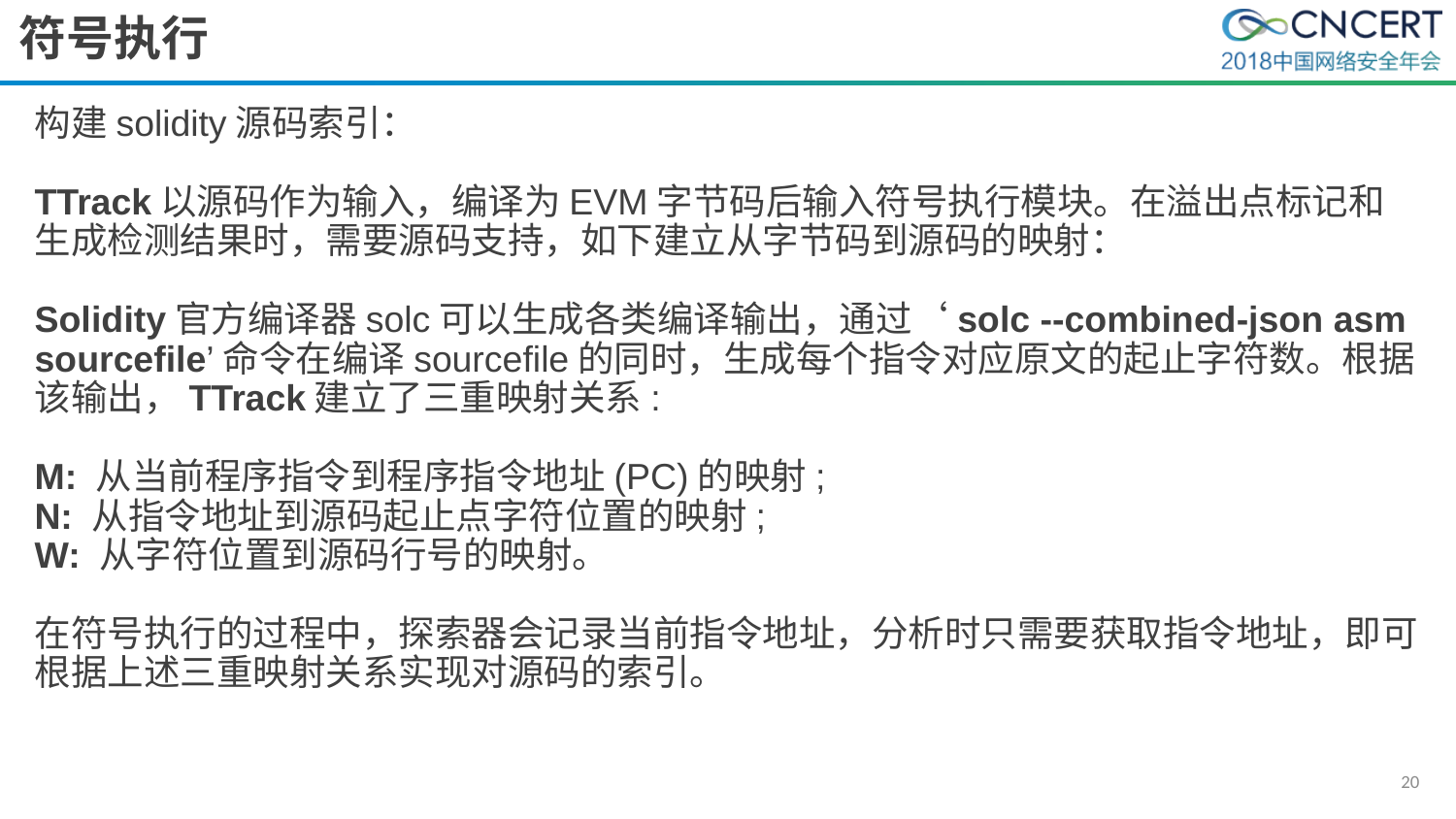

# 符号执行
构建solidity源码索引：

TTrack以源码作为输入，编译为EVM字节码后输入符号执行模块。在溢出点标记和生成检测结果时，需要源码支持，如下建立从字节码到源码的映射：

Solidity官方编译器solc可以生成各类编译输出，通过‘solc --combined-json asm sourcefile’命令在编译sourcefile的同时，生成每个指令对应原文的起止字符数。根据该输出，TTrack建立了三重映射关系:

M: 从当前程序指令到程序指令地址(PC)的映射;
N: 从指令地址到源码起止点字符位置的映射;
W: 从字符位置到源码行号的映射。

在符号执行的过程中，探索器会记录当前指令地址，分析时只需要获取指令地址，即可根据上述三重映射关系实现对源码的索引。

20